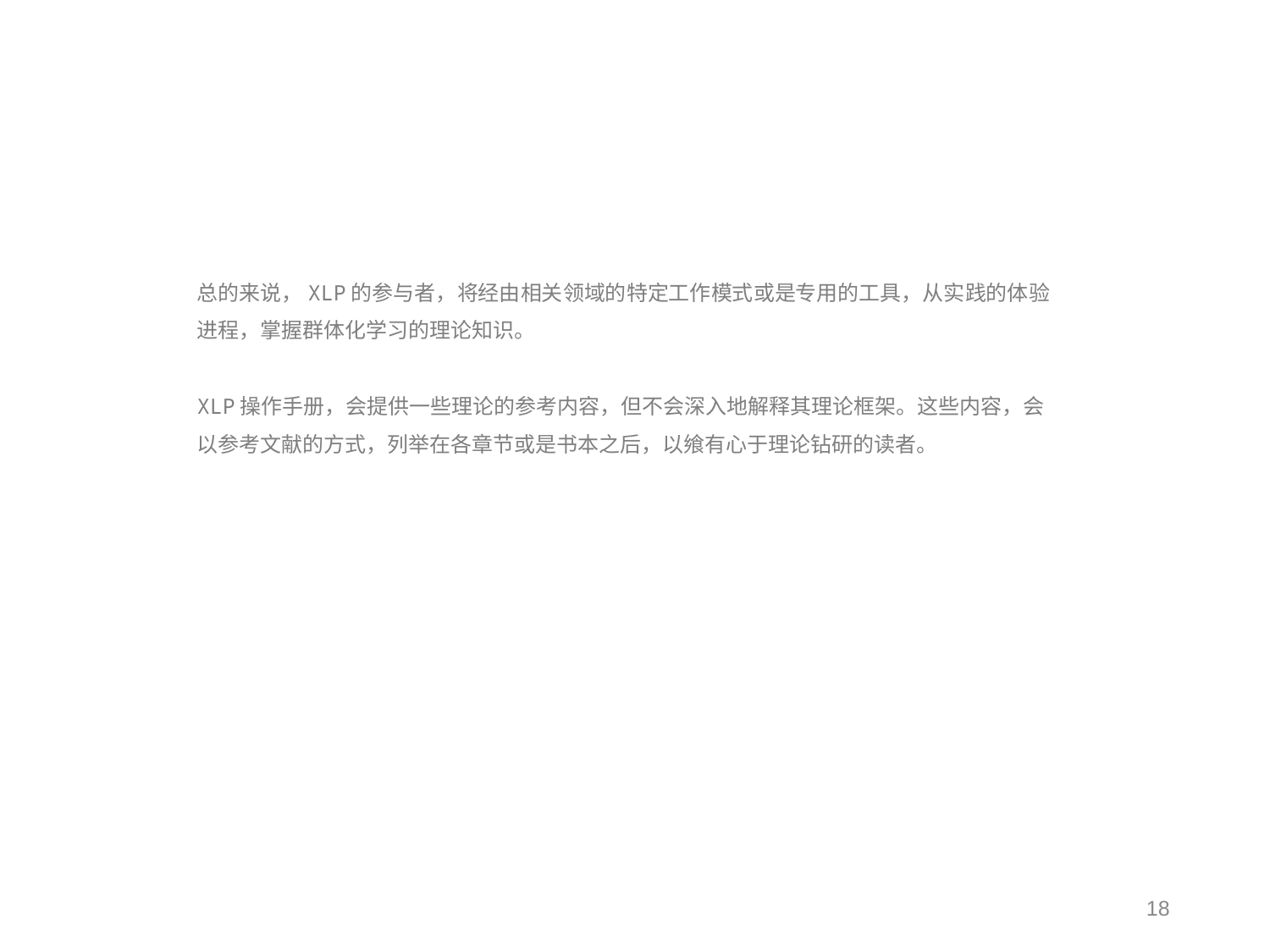

总的来说，XLP的参与者，将经由相关领域的特定工作模式或是专用的工具，从实践的体验进程，掌握群体化学习的理论知识。

XLP操作手册，会提供一些理论的参考内容，但不会深入地解释其理论框架。这些内容，会以参考文献的方式，列举在各章节或是书本之后，以飨有心于理论钻研的读者。
18